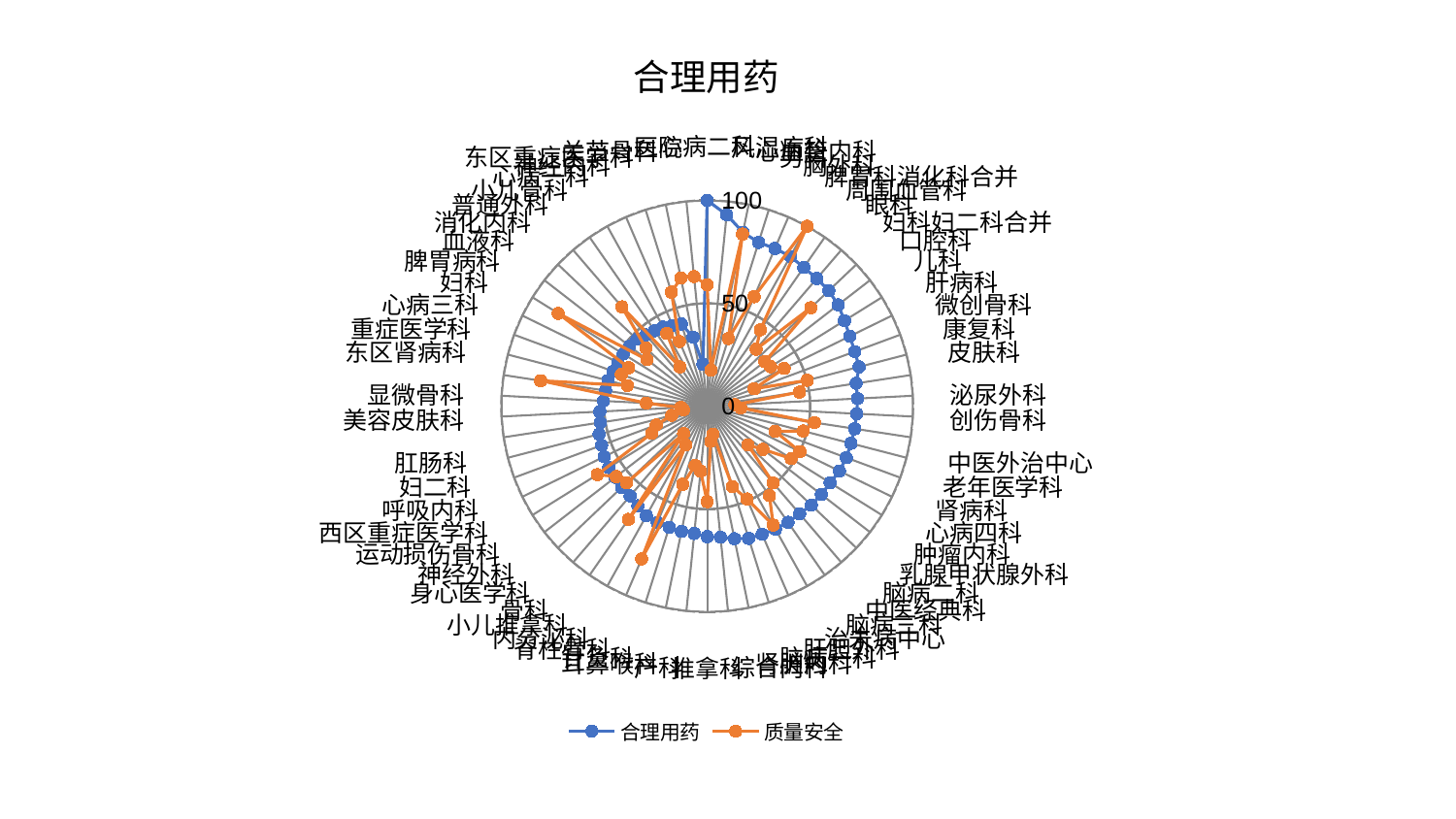

### Chart: 合理用药

| Category | 合理用药 | 质量安全 |
|---|---|---|
| 心病二科 | 100.0 | 58.93872473961447 |
| 风湿病科 | 93.53818853037417 | 17.602087486439668 |
| 心血管内科 | 86.26295643809767 | 85.3836115186383 |
| 男科 | 83.41273241893731 | 34.46343471184257 |
| 胸外科 | 83.39445335795452 | 57.88740435489755 |
| 脾胃科消化科合并 | 83.24247478764082 | 100.00000000000001 |
| 周围血管科 | 82.1243323536282 | 45.22002024140738 |
| 眼科 | 81.74261995596814 | 36.51685924252685 |
| 妇科妇二科合并 | 81.49957516874146 | 69.43500524573524 |
| 口腔科 | 80.45842009575651 | 35.38441657730633 |
| 儿科 | 78.58384318543494 | 36.28780836230111 |
| 肝病科 | 77.18010188030875 | 41.64154669012274 |
| 微创骨科 | 76.45522595158026 | 24.312139600676947 |
| 康复科 | 76.23713055160565 | 50.19280071862835 |
| 皮肤科 | 73.18370016343876 | 45.3620069566152 |
| 泌尿外科 | 73.15766096273913 | 13.448501665566095 |
| 创伤骨科 | 72.73617565320754 | 16.31710142748561 |
| 中医外治中心 | 72.46948234292904 | 52.71042686892201 |
| 老年医学科 | 72.12645992867417 | 48.16347287207123 |
| 肾病科 | 72.0793859919874 | 35.23971541790947 |
| 心病四科 | 71.56044919307904 | 50.147215933454255 |
| 肿瘤内科 | 70.37099756886428 | 48.1546728305786 |
| 乳腺甲状腺外科 | 70.09644188079943 | 34.31490041474065 |
| 脑病二科 | 69.78996334290954 | 27.3772259911638 |
| 中医经典科 | 68.92213853477615 | 49.185225911705245 |
| 脑病三科 | 68.73209546572186 | 52.95657403361119 |
| 治未病中心 | 68.37849127025083 | 66.09290024718126 |
| 肝胆外科 | 67.72336249259514 | 49.089748478241944 |
| 脑病一科 | 67.31898980718057 | 40.956247472255065 |
| 肾脏内科 | 65.7352084097145 | 13.88162352152187 |
| 综合内科 | 63.97965441267774 | 17.135064778175746 |
| 推拿科 | 63.39870367437566 | 46.37160158877645 |
| 产科 | 62.16233583205823 | 31.75269181990158 |
| 耳鼻喉科 | 62.13339274576541 | 29.422199373736515 |
| 针灸科 | 61.67286146442394 | 39.793578844786964 |
| 脊柱骨科 | 61.53942112661423 | 80.76516959676731 |
| 内分泌科 | 60.89119727820544 | 21.46021560065432 |
| 小儿推拿科 | 58.95578729521334 | 67.00543141423947 |
| 骨科 | 57.478434843174284 | 17.63417882291128 |
| 身心医学科 | 57.42423981627283 | 54.08736005542333 |
| 神经外科 | 56.48768211138221 | 55.872645390230176 |
| 运动损伤骨科 | 56.33762751786892 | 62.89075418915534 |
| 西区重症医学科 | 55.78513883751342 | 30.00040573936189 |
| 呼吸内科 | 54.70418394253265 | 26.366525326192836 |
| 妇二科 | 54.23902626437738 | 17.85964157059418 |
| 肛肠科 | 52.482809704256724 | 11.711925507725354 |
| 美容皮肤科 | 52.2371475318418 | 12.922306131360937 |
| 显微骨科 | 50.483134731749324 | 29.61467620967902 |
| 东区肾病科 | 49.918664524462905 | 81.84457571977202 |
| 重症医学科 | 49.799128769173166 | 40.08194613647822 |
| 心病三科 | 48.75514245260421 | 44.48875640565969 |
| 妇科 | 48.246497235987086 | 42.48451547586021 |
| 脾胃病科 | 48.06276042119566 | 85.25173819728792 |
| 血液科 | 47.67595919623017 | 36.93149012264055 |
| 消化内科 | 47.15980607508671 | 41.06646458201721 |
| 普通外科 | 45.70123081320136 | 63.61495889520884 |
| 小儿骨科 | 44.68053101135186 | 23.254100976744116 |
| 心病一科 | 44.00647207478053 | 40.46922979630225 |
| 神经内科 | 42.744125218755606 | 34.238949833233676 |
| 东区重症医学科 | 41.881396877625896 | 58.1178224431748 |
| 关节骨科 | 34.236327905385835 | 63.49988996850636 |
| 医院 | 20.50322879598319 | 63.31292349723919 |
42